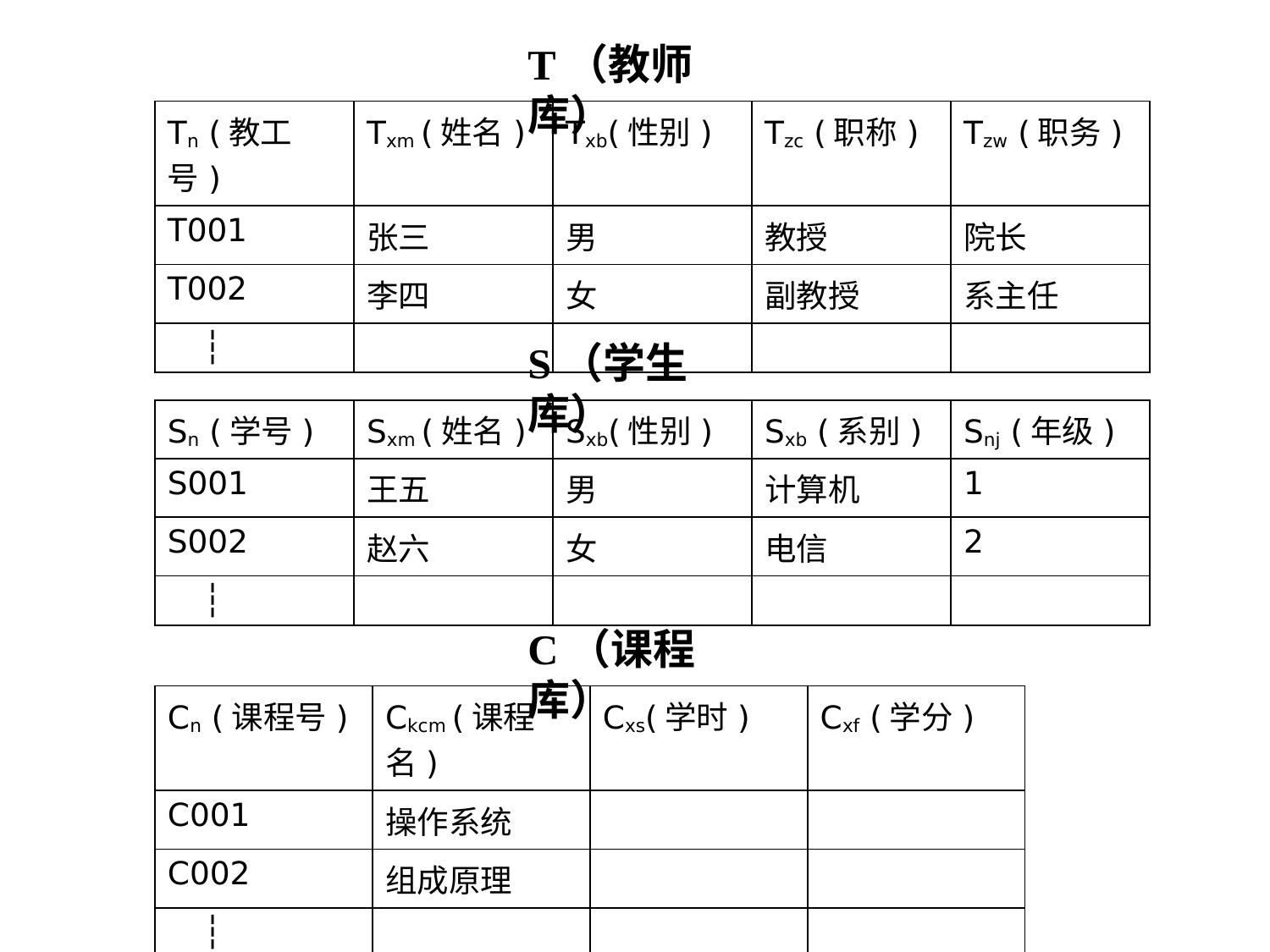

T（教师库）
| Tn (教工号) | Txm (姓名) | Txb(性别) | Tzc (职称) | Tzw (职务) |
| --- | --- | --- | --- | --- |
| T001 | 张三 | 男 | 教授 | 院长 |
| T002 | 李四 | 女 | 副教授 | 系主任 |
| ┆ |  |  |  |  |
S（学生库）
| Sn (学号) | Sxm (姓名) | Sxb(性别) | Sxb (系别) | Snj (年级) |
| --- | --- | --- | --- | --- |
| S001 | 王五 | 男 | 计算机 | 1 |
| S002 | 赵六 | 女 | 电信 | 2 |
| ┆ |  |  |  |  |
C（课程库）
| Cn (课程号) | Ckcm (课程名) | Cxs(学时) | Cxf (学分) |
| --- | --- | --- | --- |
| C001 | 操作系统 |  |  |
| C002 | 组成原理 |  |  |
| ┆ |  |  |  |